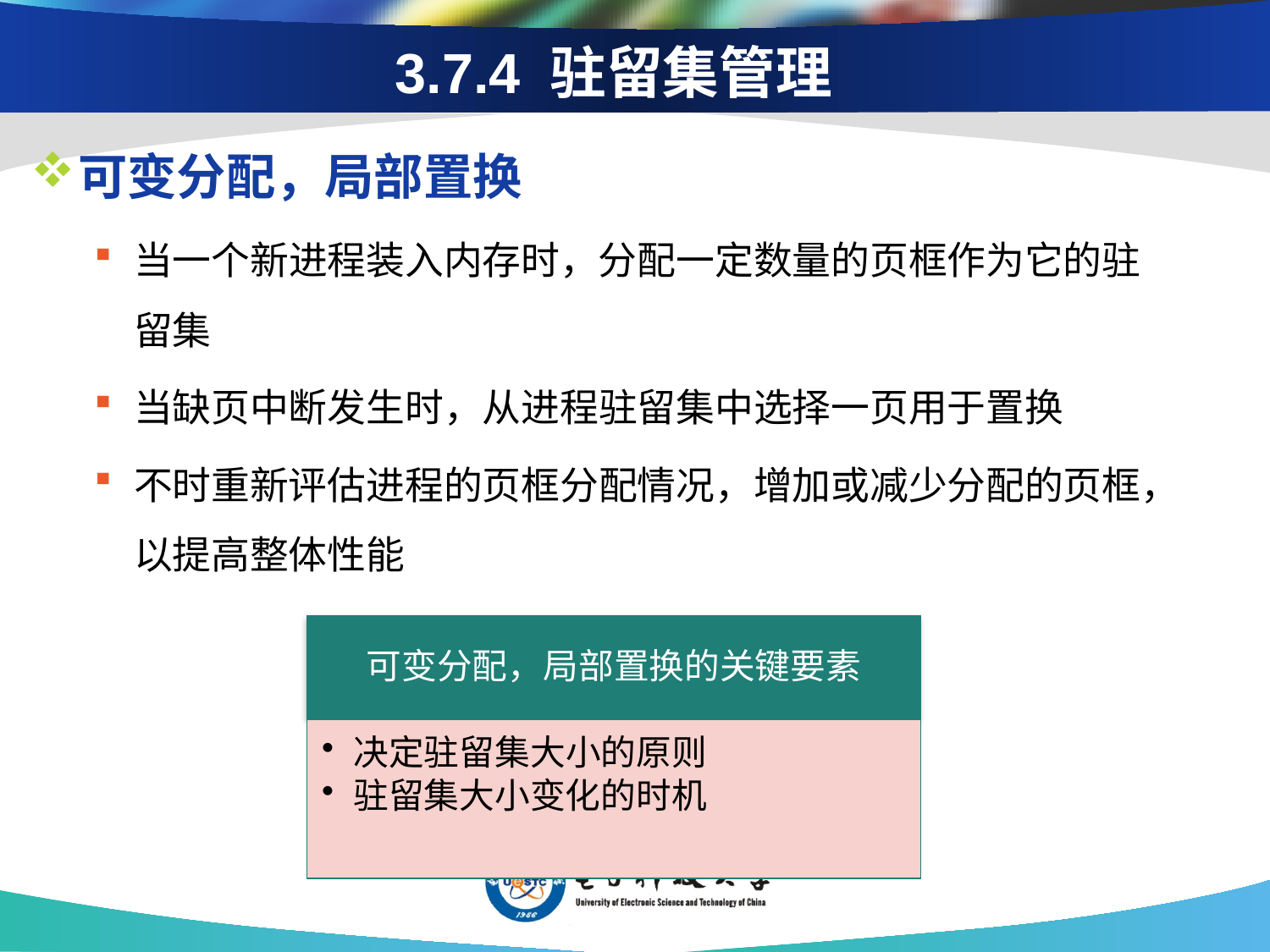

# 3.7.4 驻留集管理
可变分配，局部置换
当一个新进程装入内存时，分配一定数量的页框作为它的驻留集
当缺页中断发生时，从进程驻留集中选择一页用于置换
不时重新评估进程的页框分配情况，增加或减少分配的页框，以提高整体性能
可变分配，局部置换的关键要素
决定驻留集大小的原则
驻留集大小变化的时机